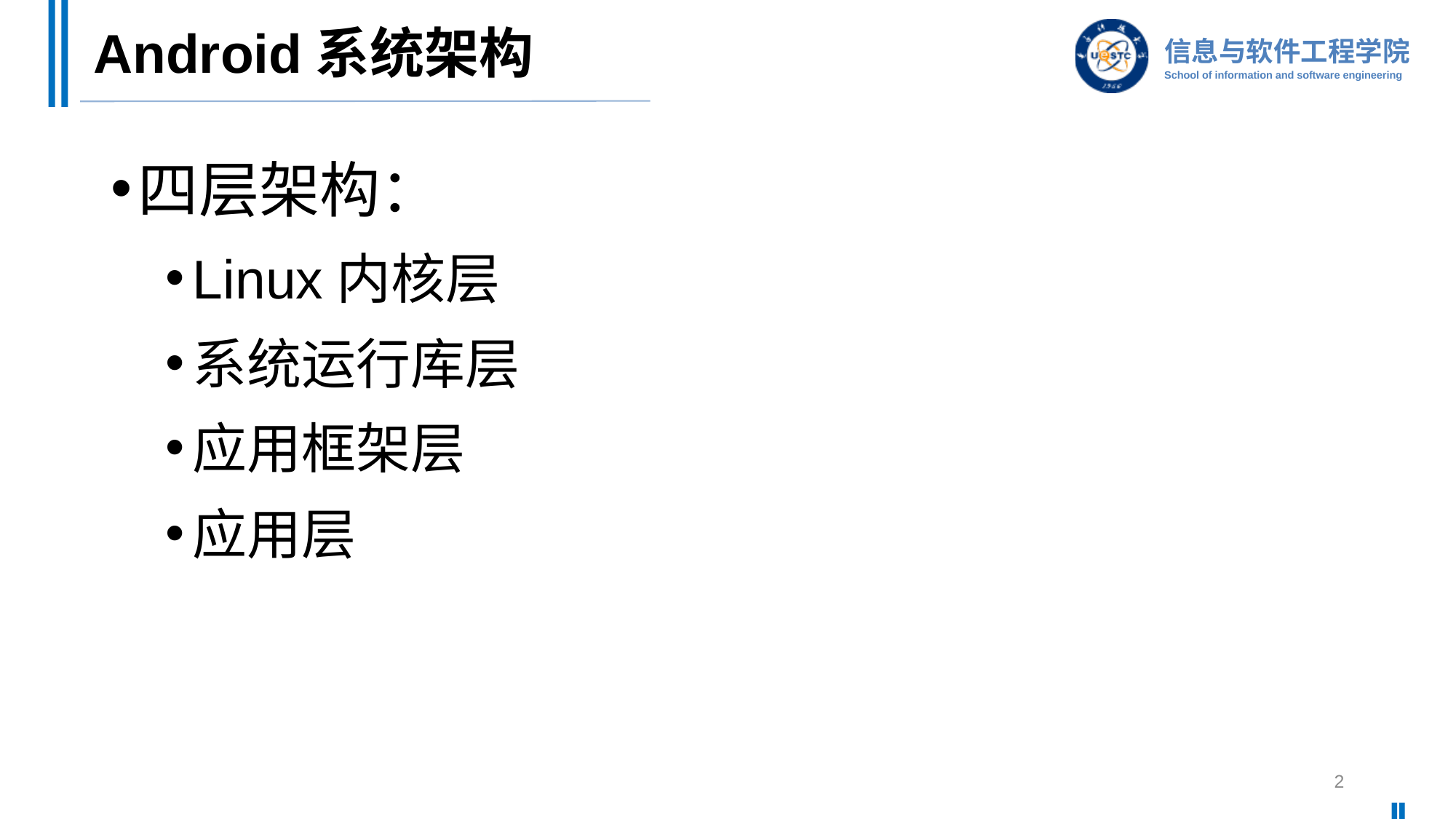

# Android系统架构
四层架构：
Linux内核层
系统运行库层
应用框架层
应用层
2